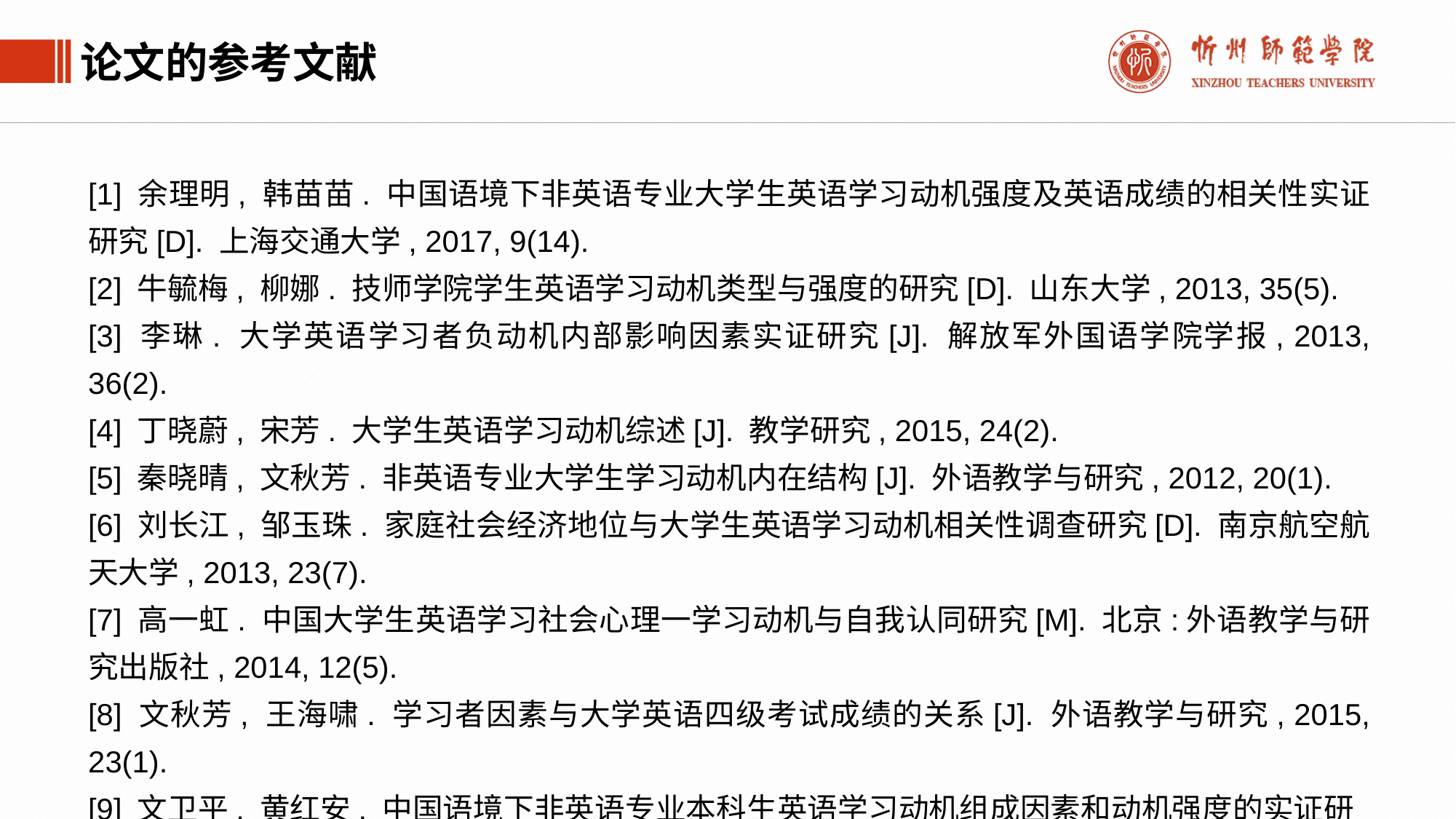

论文的参考文献
[1] 余理明, 韩苗苗. 中国语境下非英语专业大学生英语学习动机强度及英语成绩的相关性实证研究[D]. 上海交通大学, 2017, 9(14).
[2] 牛毓梅, 柳娜. 技师学院学生英语学习动机类型与强度的研究[D]. 山东大学, 2013, 35(5).
[3] 李琳. 大学英语学习者负动机内部影响因素实证研究[J]. 解放军外国语学院学报, 2013, 36(2).
[4] 丁晓蔚, 宋芳. 大学生英语学习动机综述[J]. 教学研究, 2015, 24(2).
[5] 秦晓晴, 文秋芳. 非英语专业大学生学习动机内在结构[J]. 外语教学与研究, 2012, 20(1).
[6] 刘长江, 邹玉珠. 家庭社会经济地位与大学生英语学习动机相关性调查研究[D]. 南京航空航天大学, 2013, 23(7).
[7] 高一虹. 中国大学生英语学习社会心理一学习动机与自我认同研究[M]. 北京:外语教学与研究出版社, 2014, 12(5).
[8] 文秋芳, 王海啸. 学习者因素与大学英语四级考试成绩的关系[J]. 外语教学与研究, 2015, 23(1).
[9] 文卫平, 黄红安. 中国语境下非英语专业本科生英语学习动机组成因素和动机强度的实证研究[D]. 湖南湘潭大学, 2016, 40(9).